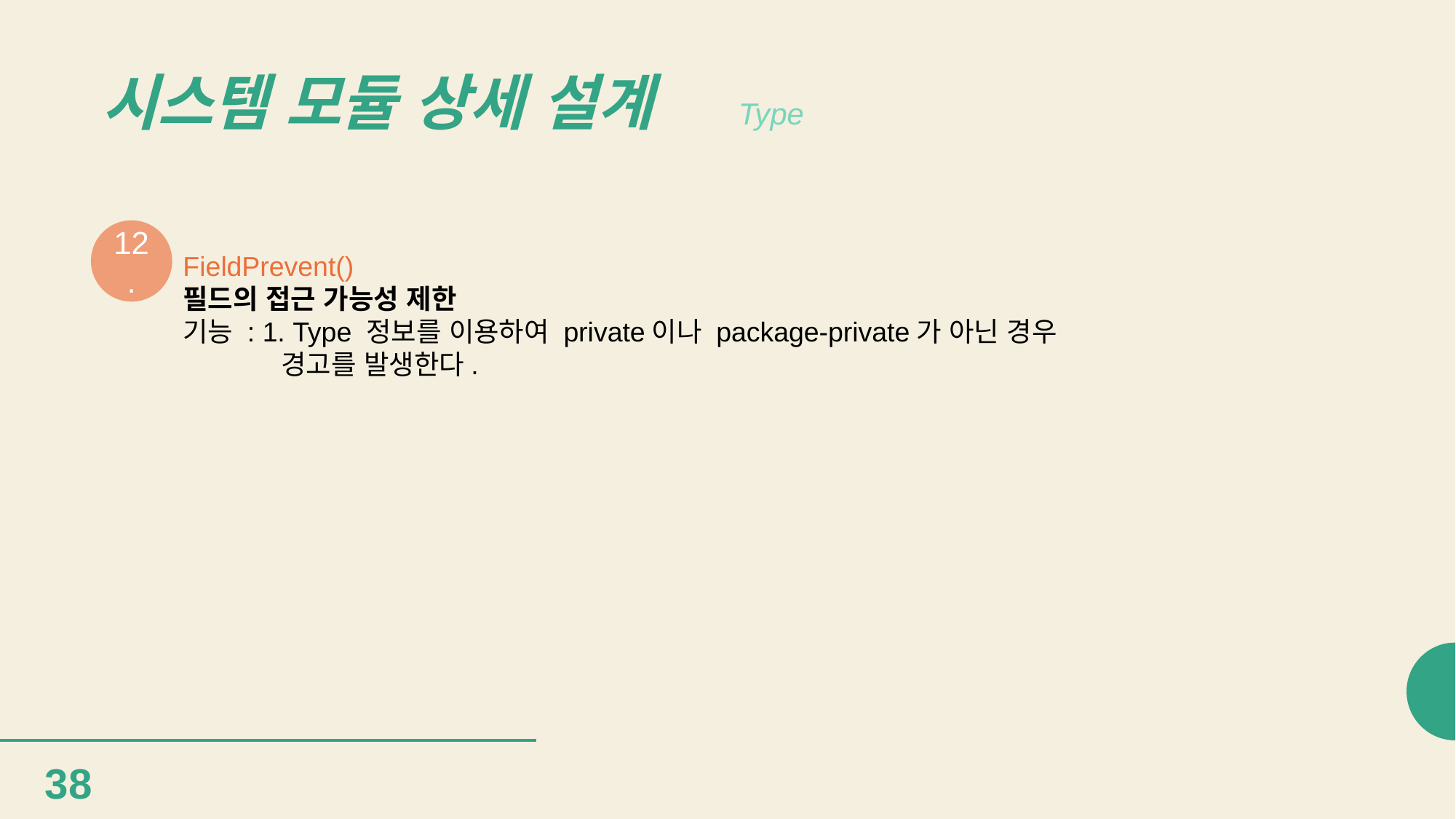

# 시스템 모듈 상세 설계
Type
12.
FieldPrevent()
필드의 접근 가능성 제한
기능 : 1. Type 정보를 이용하여 private이나 package-private가 아닌 경우
            경고를 발생한다.
38